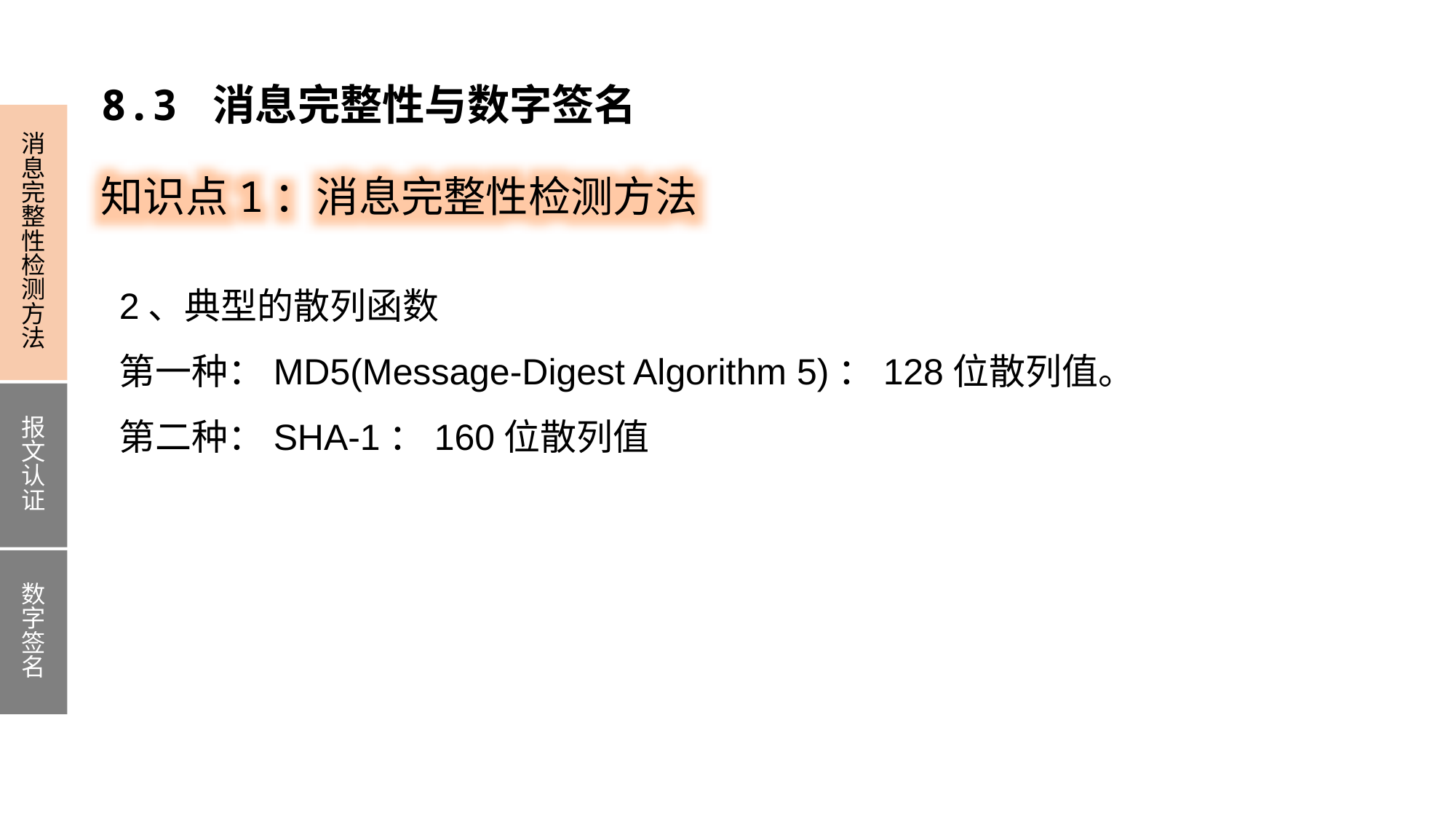

8.3 消息完整性与数字签名
消息完整性检测方法
报文认证
数字签名
知识点1：消息完整性检测方法
2、典型的散列函数
第一种：MD5(Message-Digest Algorithm 5)：128位散列值。
第二种：SHA-1：160位散列值